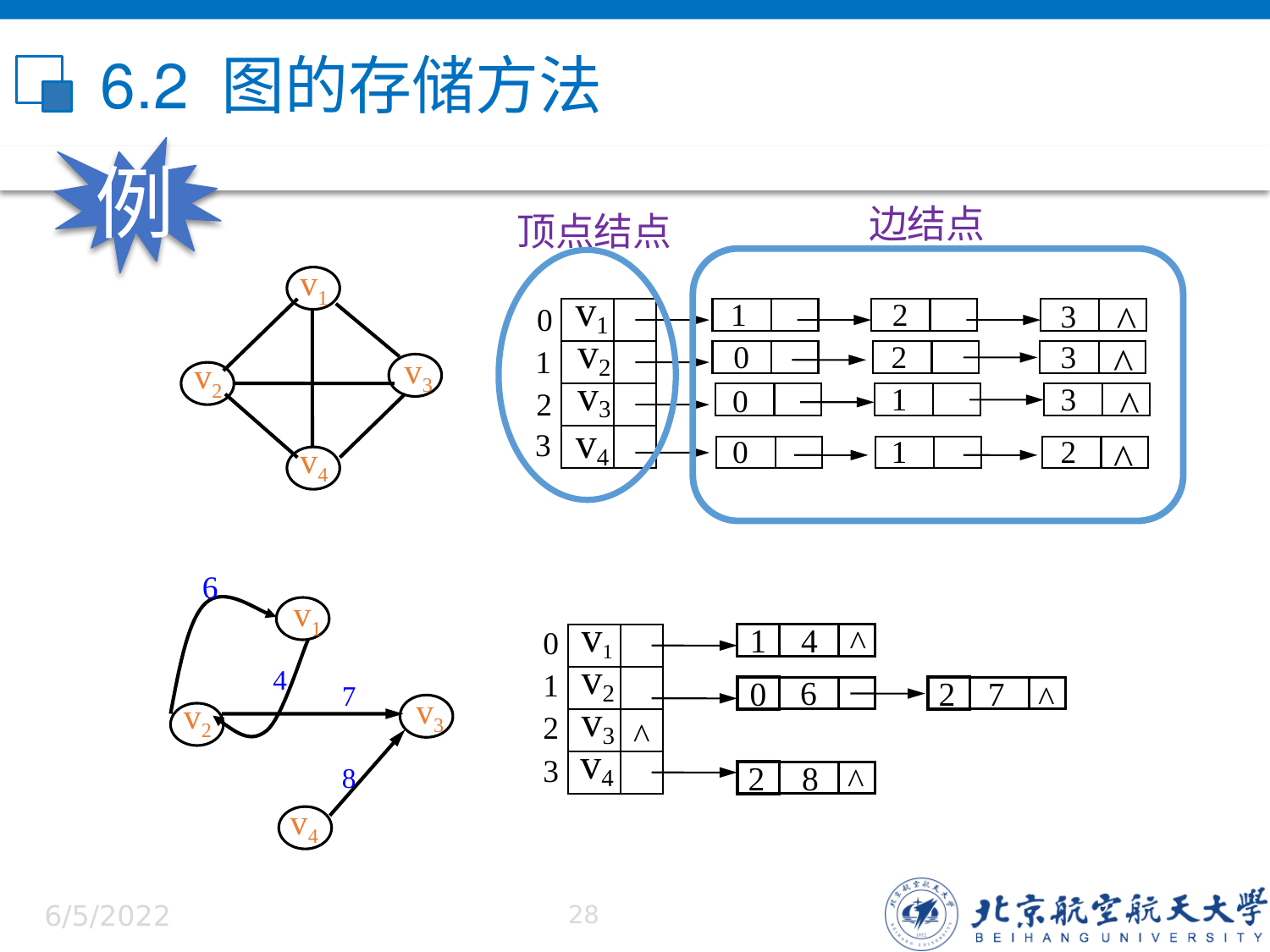

# 6.2 图的存储方法

例
边结点

顶点结点

v1

v3
v2

v4

v1
1
2
^
3
0

v2

0
2
3
^
1

v3

1
3
^
0
2

v4
3
0
1
2
^

6
v1

4
7
v3
v2

8
v4

v1
1
4
^
0
1
2
3

v2

6
7
0
2
^

v3

^
v4
2
8
^

6/5/2022
28